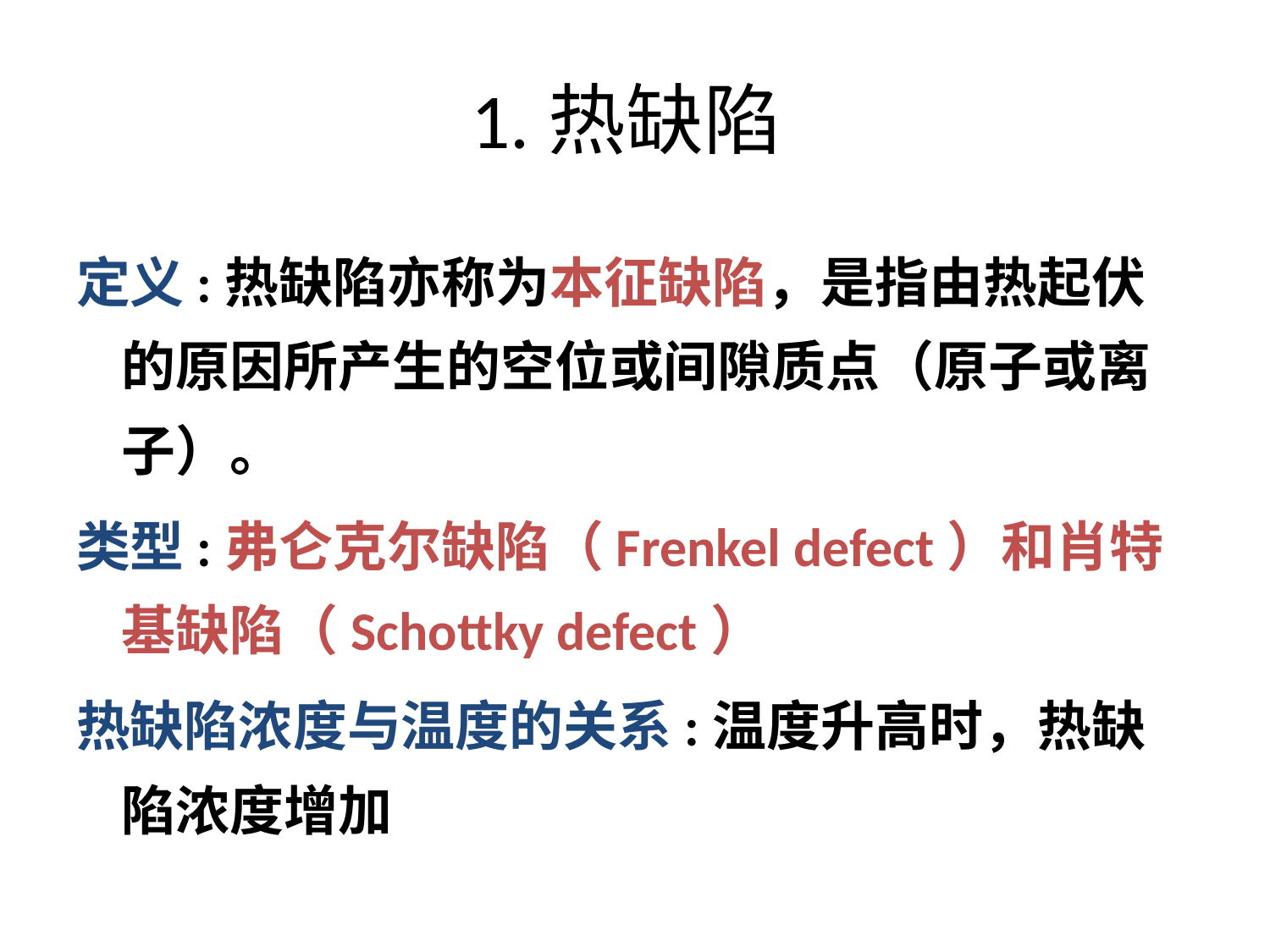

# 1.热缺陷
定义:热缺陷亦称为本征缺陷，是指由热起伏的原因所产生的空位或间隙质点（原子或离子）。
类型:弗仑克尔缺陷（Frenkel defect）和肖特基缺陷（Schottky defect）
热缺陷浓度与温度的关系:温度升高时，热缺陷浓度增加